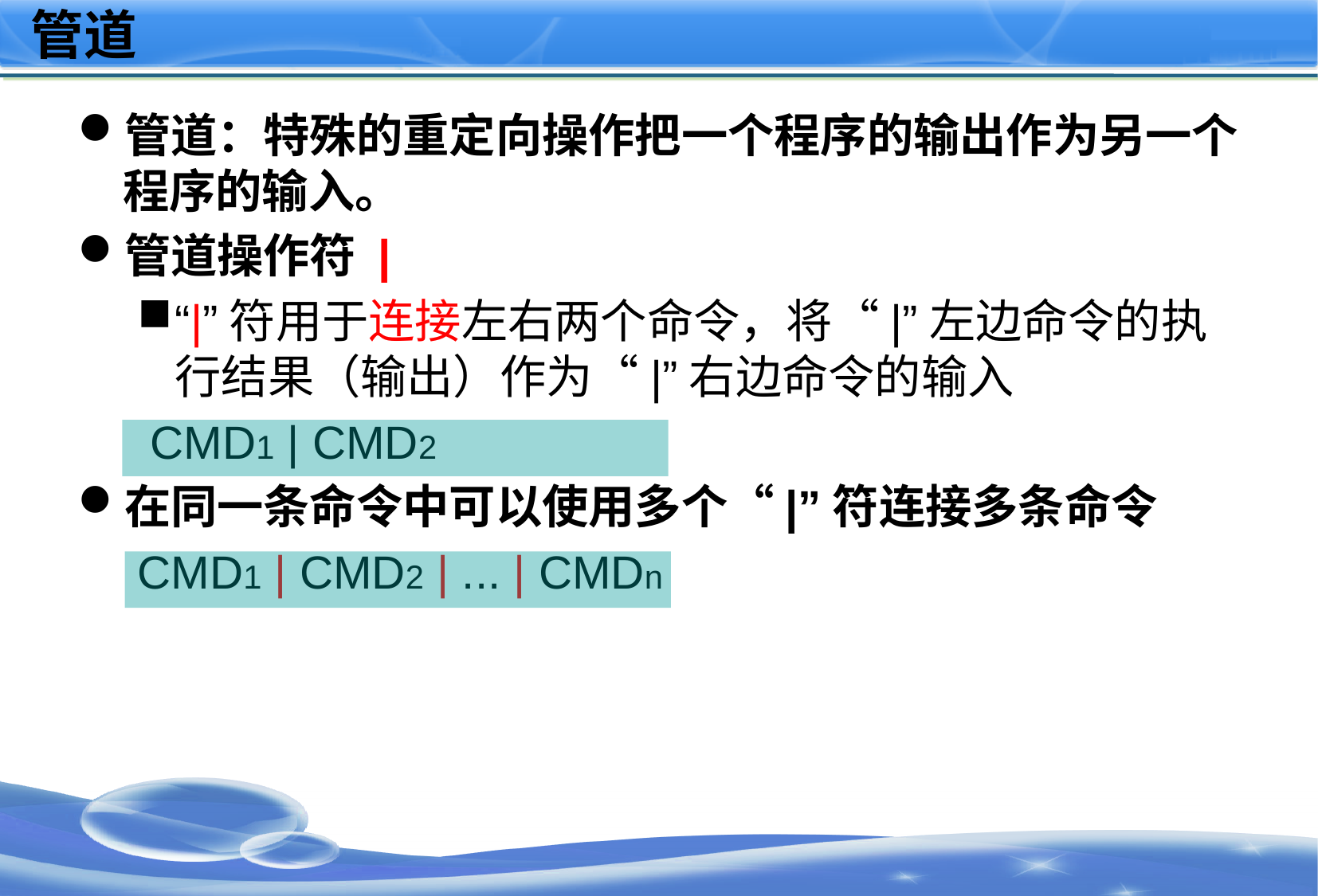

# 管道
管道：特殊的重定向操作把一个程序的输出作为另一个程序的输入。
管道操作符 |
“|”符用于连接左右两个命令，将“|”左边命令的执行结果（输出）作为“|”右边命令的输入
 CMD1 | CMD2
在同一条命令中可以使用多个“|”符连接多条命令
CMD1 | CMD2 | ... | CMDn